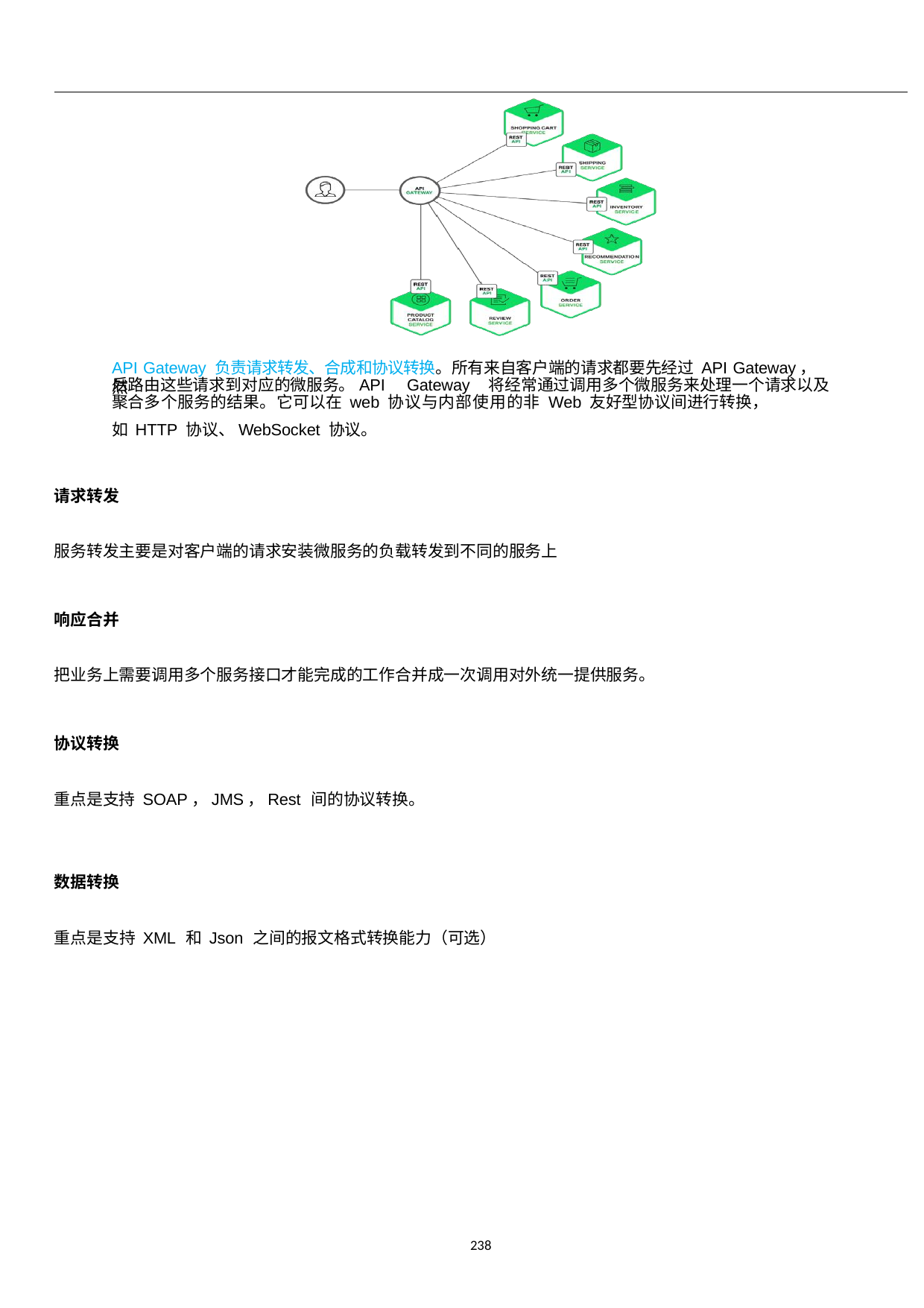

API Gateway 负责请求转发、合成和协议转换。所有来自客户端的请求都要先经过 API Gateway， 然
后路由这些请求到对应的微服务。API	Gateway	将经常通过调用多个微服务来处理一个请求以及
聚合多个服务的结果。它可以在 web 协议与内部使用的非 Web 友好型协议间进行转换，如 HTTP 协议、WebSocket 协议。
请求转发

服务转发主要是对客户端的请求安装微服务的负载转发到不同的服务上

响应合并

把业务上需要调用多个服务接口才能完成的工作合并成一次调用对外统一提供服务。

协议转换

重点是支持 SOAP，JMS，Rest 间的协议转换。
数据转换

重点是支持 XML 和 Json 之间的报文格式转换能力（可选）
238